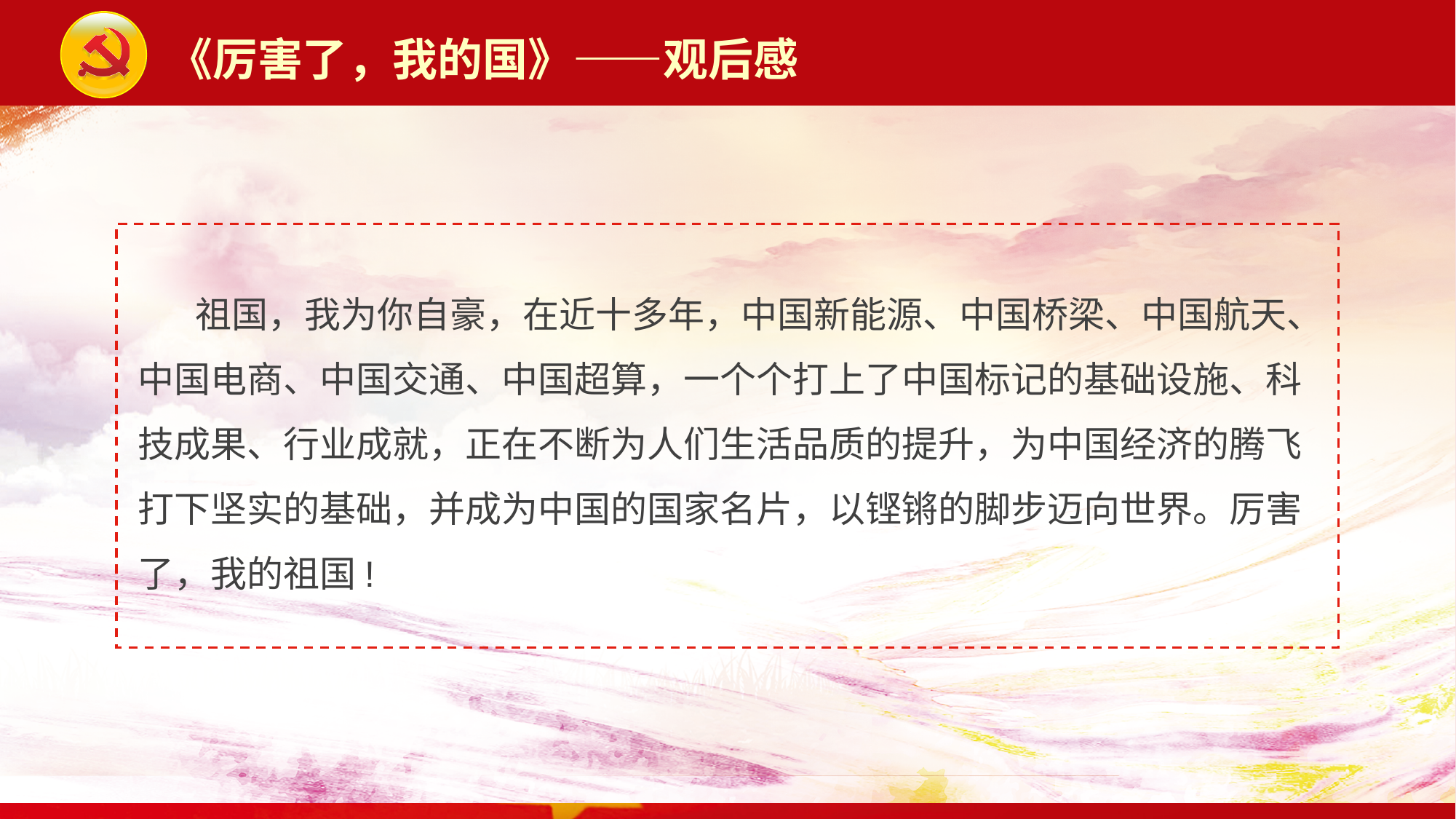

《厉害了，我的国》——观后感

      祖国，我为你自豪，在近十多年，中国新能源、中国桥梁、中国航天、中国电商、中国交通、中国超算，一个个打上了中国标记的基础设施、科 技成果、行业成就，正在不断为人们生活品质的提升，为中国经济的腾飞打下坚实的基础，并成为中国的国家名片，以铿锵的脚步迈向世界。厉害了，我的祖国!